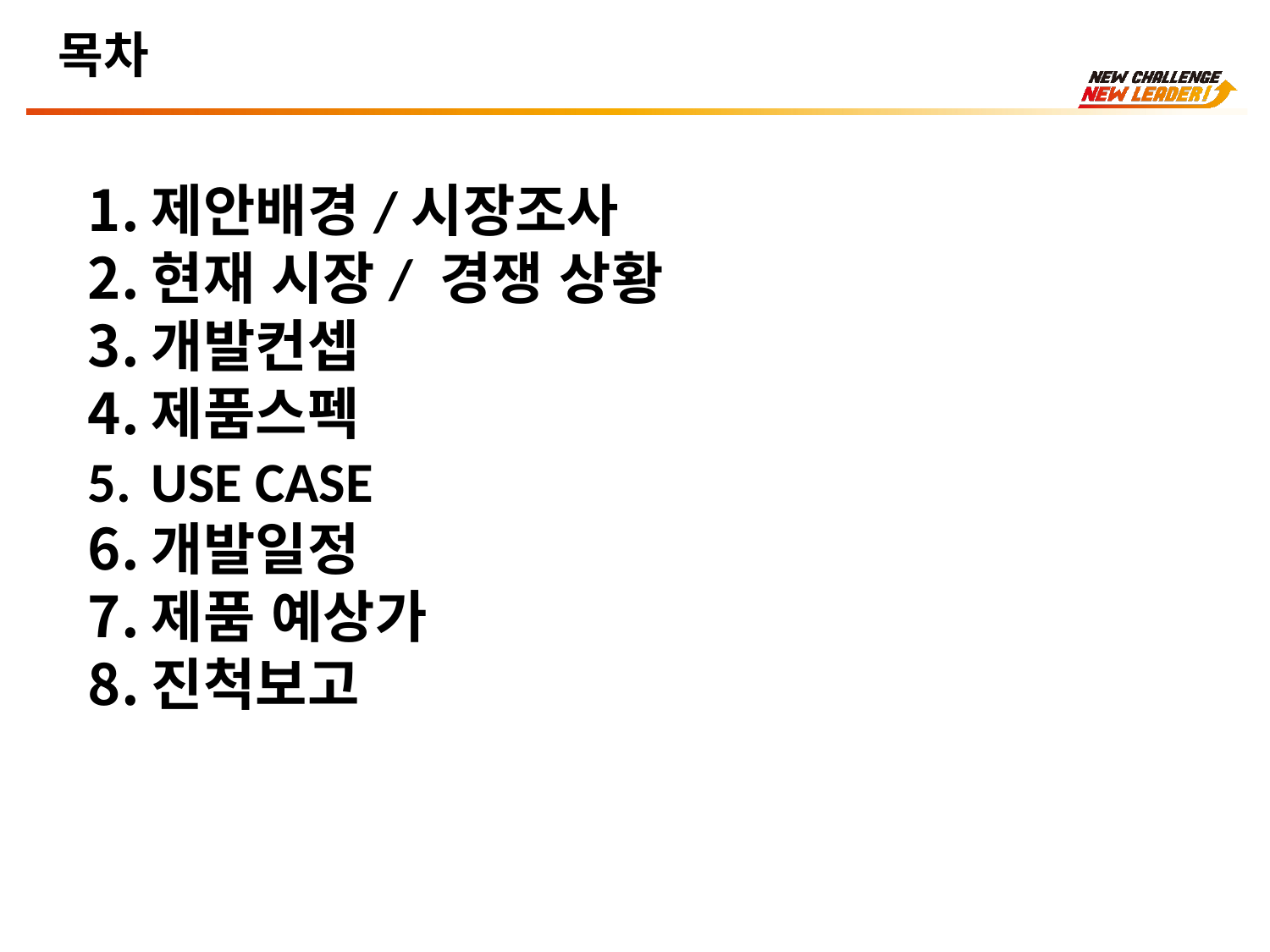

목차
제안배경/시장조사
현재 시장/ 경쟁 상황
개발컨셉
제품스펙
USE CASE
개발일정
제품 예상가
진척보고